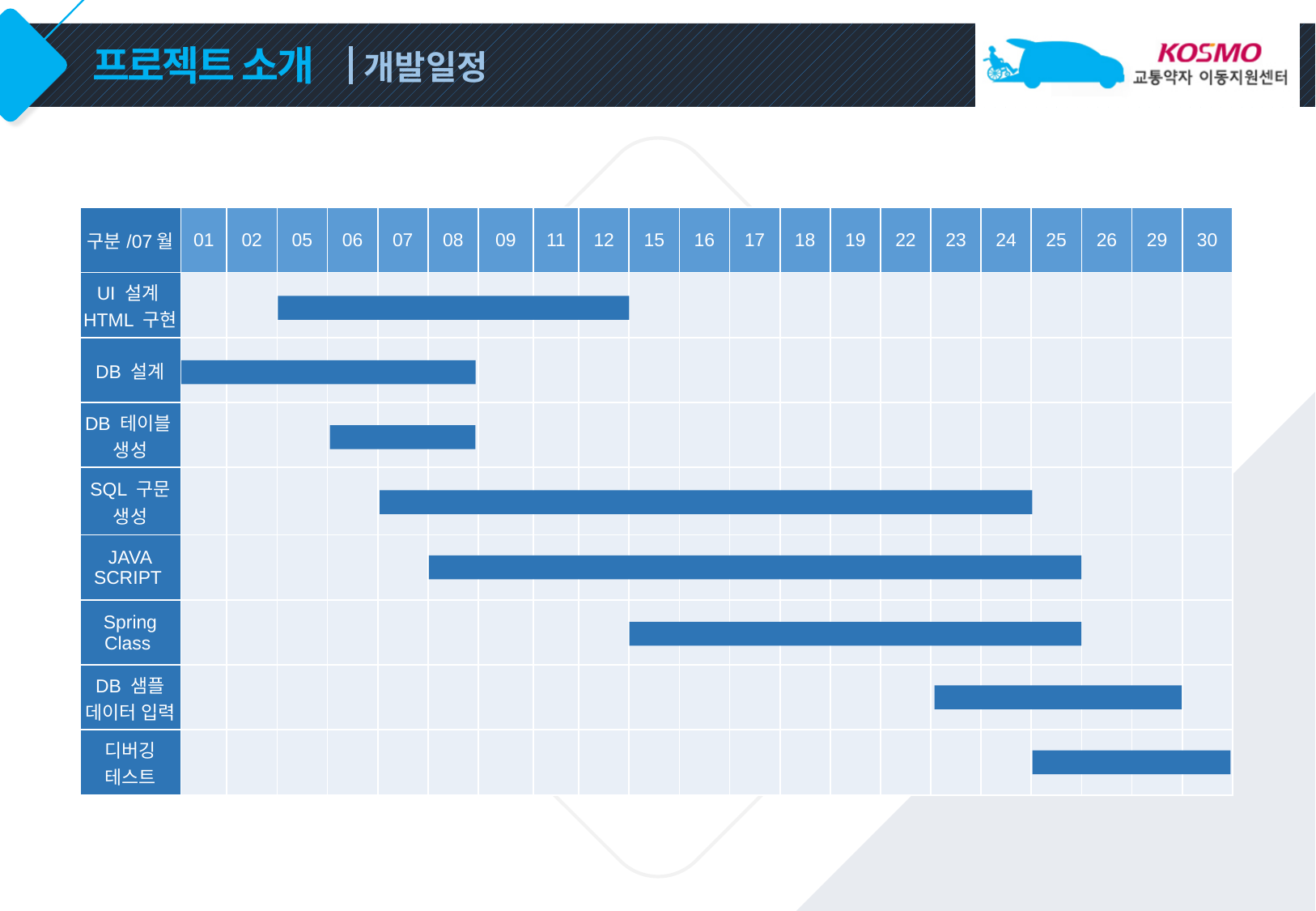

개발일정
# 프로젝트 소개

| 구분/07월 | 01 | 02 | 05 | 06 | 07 | 08 | 09 | 11 | 12 | 15 | 16 | 17 | 18 | 19 | 22 | 23 | 24 | 25 | 26 | 29 | 30 |
| --- | --- | --- | --- | --- | --- | --- | --- | --- | --- | --- | --- | --- | --- | --- | --- | --- | --- | --- | --- | --- | --- |
| UI 설계 HTML 구현 |  |  |  |  |  |  |  |  |  |  |  |  |  |  |  |  |  |  |  |  |  |
| DB 설계 |  |  |  |  |  |  |  |  |  |  |  |  |  |  |  |  |  |  |  |  |  |
| DB 테이블 생성 |  |  |  |  |  |  |  |  |  |  |  |  |  |  |  |  |  |  |  |  |  |
| SQL 구문 생성 |  |  |  |  |  |  |  |  |  |  |  |  |  |  |  |  |  |  |  |  |  |
| JAVA SCRIPT |  |  |  |  |  |  |  |  |  |  |  |  |  |  |  |  |  |  |  |  |  |
| Spring Class |  |  |  |  |  |  |  |  |  |  |  |  |  |  |  |  |  |  |  |  |  |
| DB 샘플 데이터 입력 |  |  |  |  |  |  |  |  |  |  |  |  |  |  |  |  |  |  |  |  |  |
| 디버깅 테스트 |  |  |  |  |  |  |  |  |  |  |  |  |  |  |  |  |  |  |  |  |  |